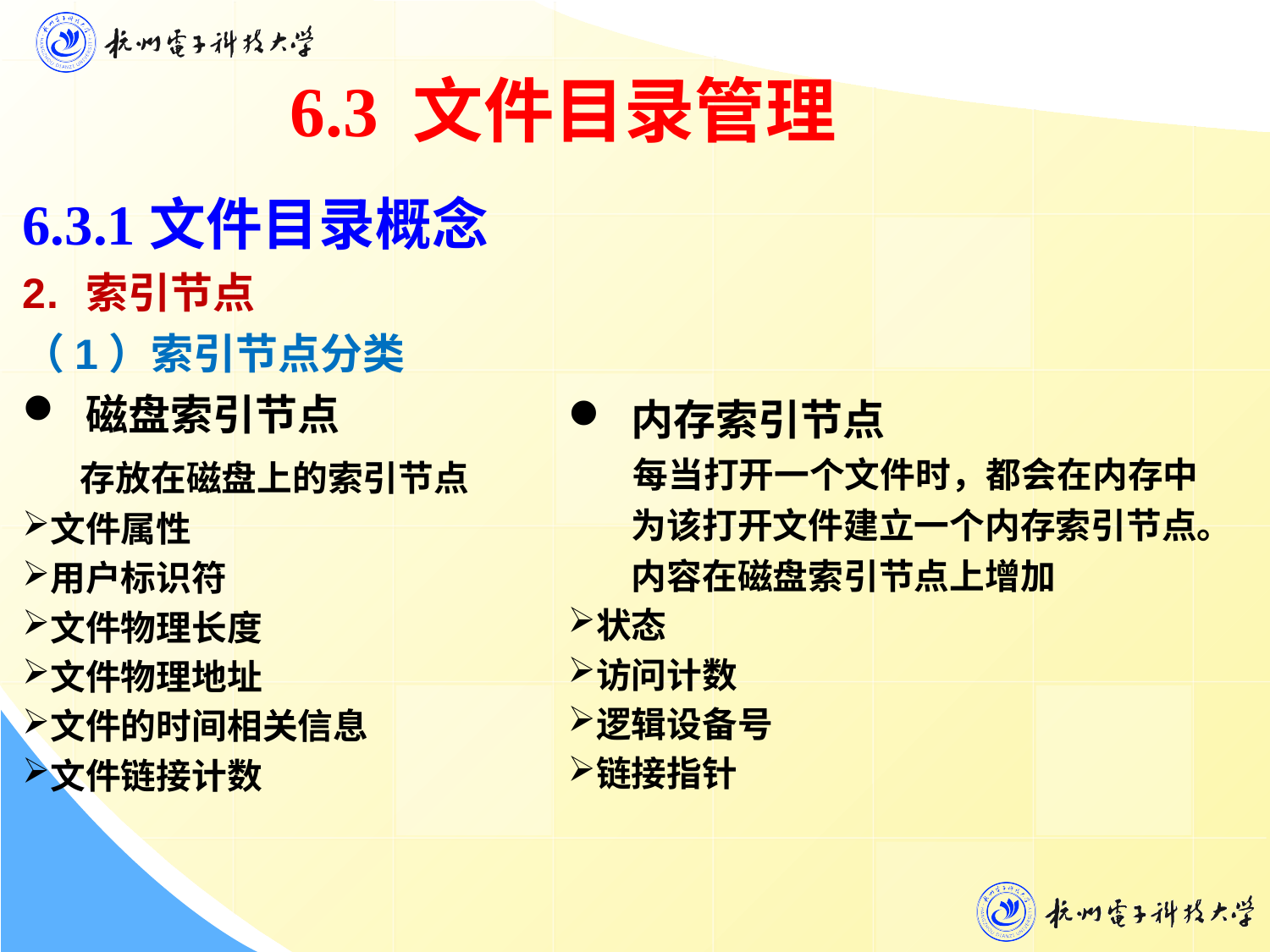

6.3 文件目录管理
6.3.1文件目录概念
索引节点
（1）索引节点分类
磁盘索引节点
     存放在磁盘上的索引节点
文件属性
用户标识符
文件物理长度
文件物理地址
文件的时间相关信息
文件链接计数

内存索引节点
       每当打开一个文件时，都会在内存中为该打开文件建立一个内存索引节点。内容在磁盘索引节点上增加
状态
访问计数
逻辑设备号
链接指针